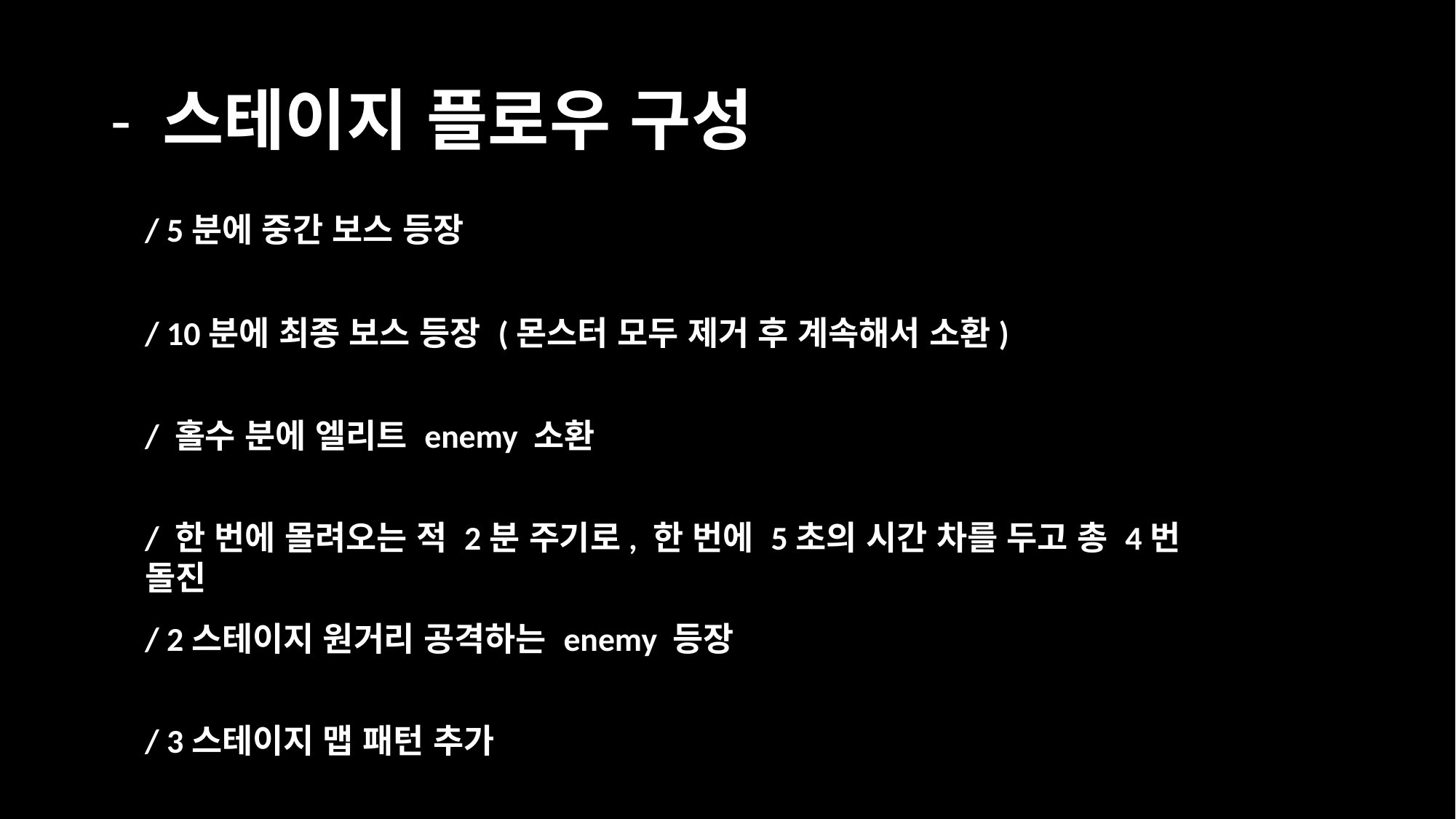

# - 스테이지 플로우 구성
/ 5분에 중간 보스 등장
/ 10분에 최종 보스 등장 (몬스터 모두 제거 후 계속해서 소환)
/ 홀수 분에 엘리트 enemy 소환
/ 한 번에 몰려오는 적 2분 주기로, 한 번에 5초의 시간 차를 두고 총 4번 돌진
/ 2스테이지 원거리 공격하는 enemy 등장
/ 3스테이지 맵 패턴 추가